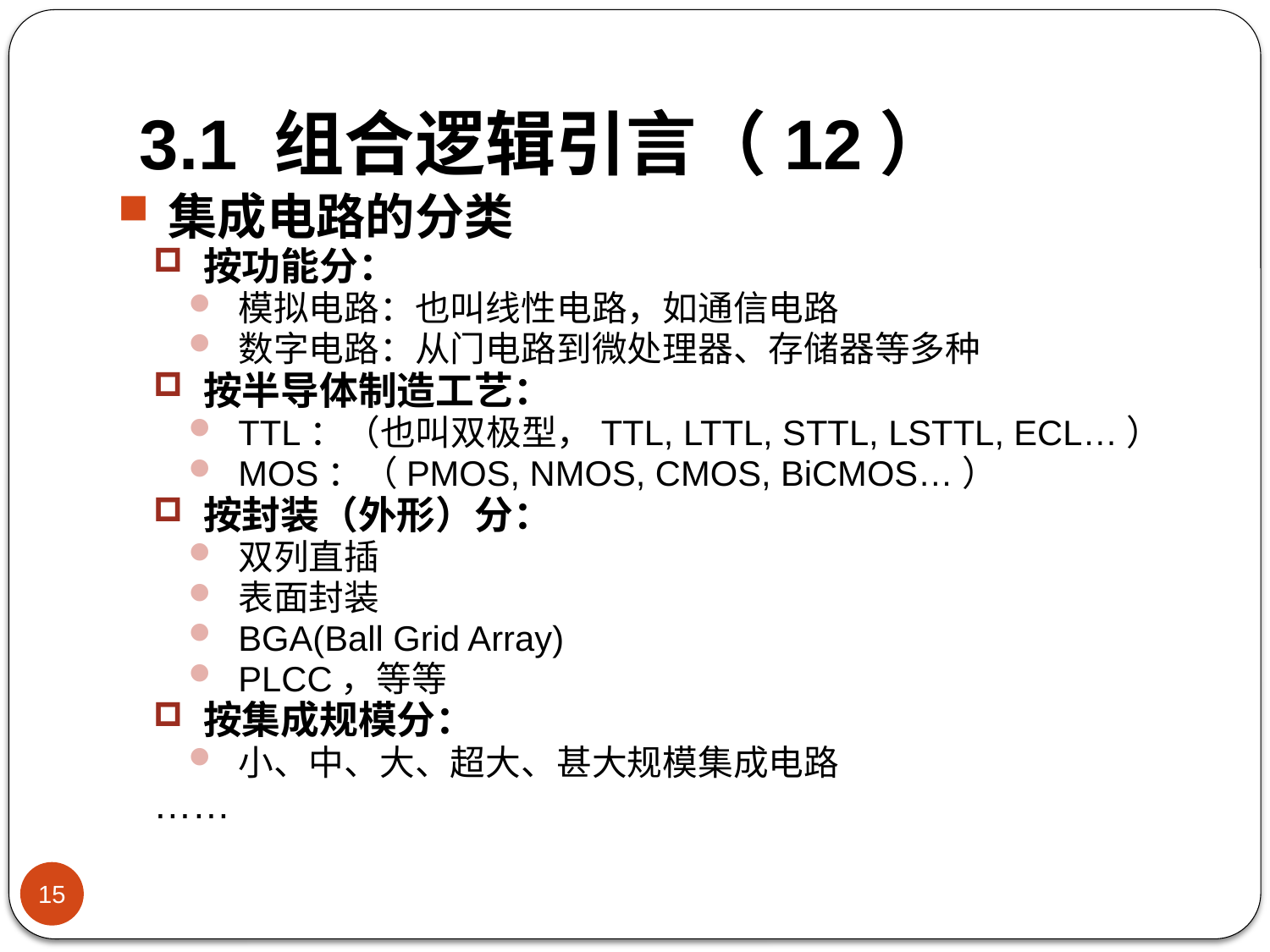

# 3.1 组合逻辑引言（12）
集成电路的分类
按功能分：
模拟电路：也叫线性电路，如通信电路
数字电路：从门电路到微处理器、存储器等多种
按半导体制造工艺：
TTL：（也叫双极型，TTL, LTTL, STTL, LSTTL, ECL…）
MOS：（PMOS, NMOS, CMOS, BiCMOS…）
按封装（外形）分：
双列直插
表面封装
BGA(Ball Grid Array)
PLCC，等等
按集成规模分：
小、中、大、超大、甚大规模集成电路
……
15